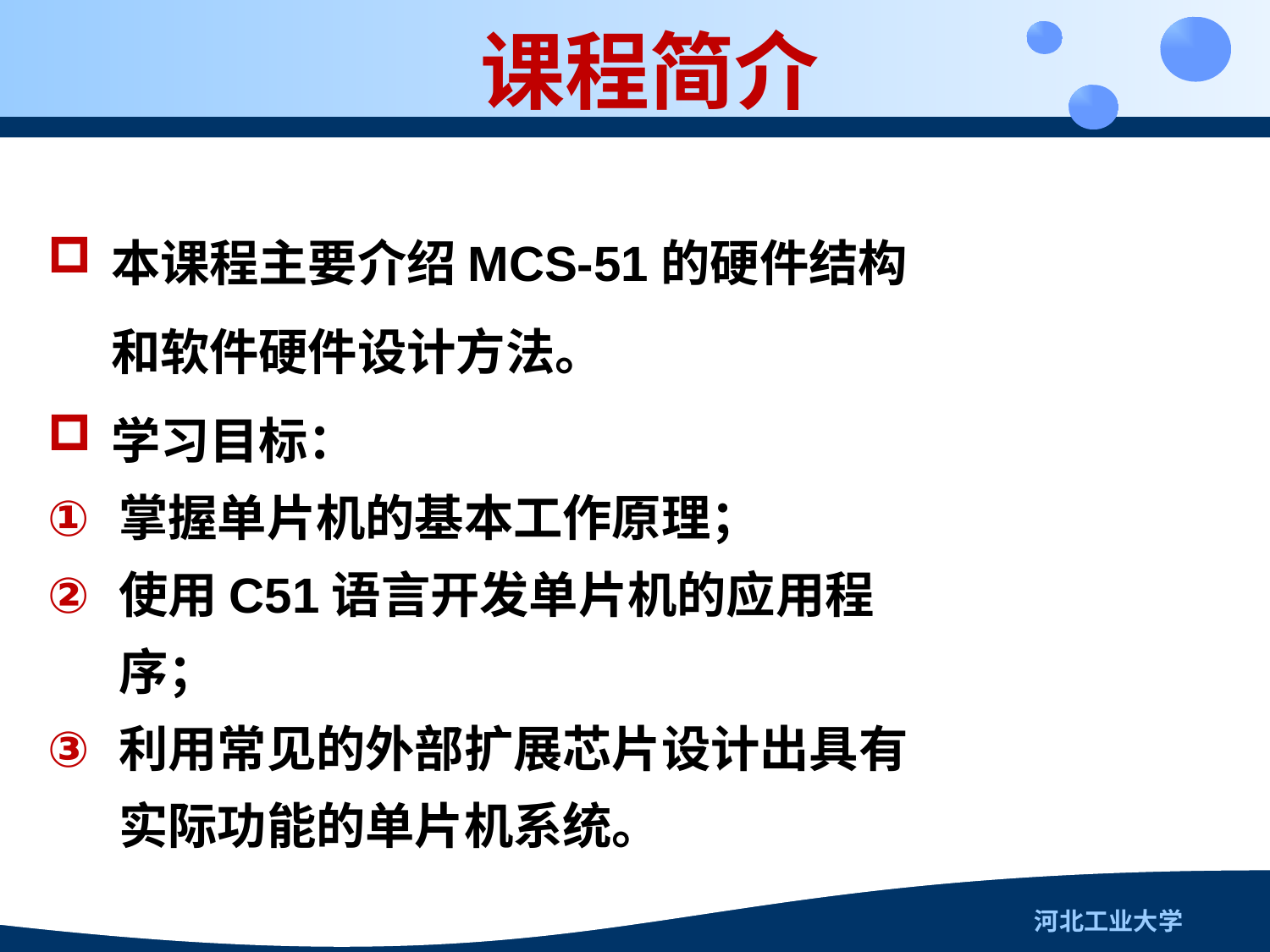

课程简介
本课程主要介绍MCS-51的硬件结构和软件硬件设计方法。
学习目标：
掌握单片机的基本工作原理；
使用C51语言开发单片机的应用程序；
利用常见的外部扩展芯片设计出具有实际功能的单片机系统。
河北工业大学